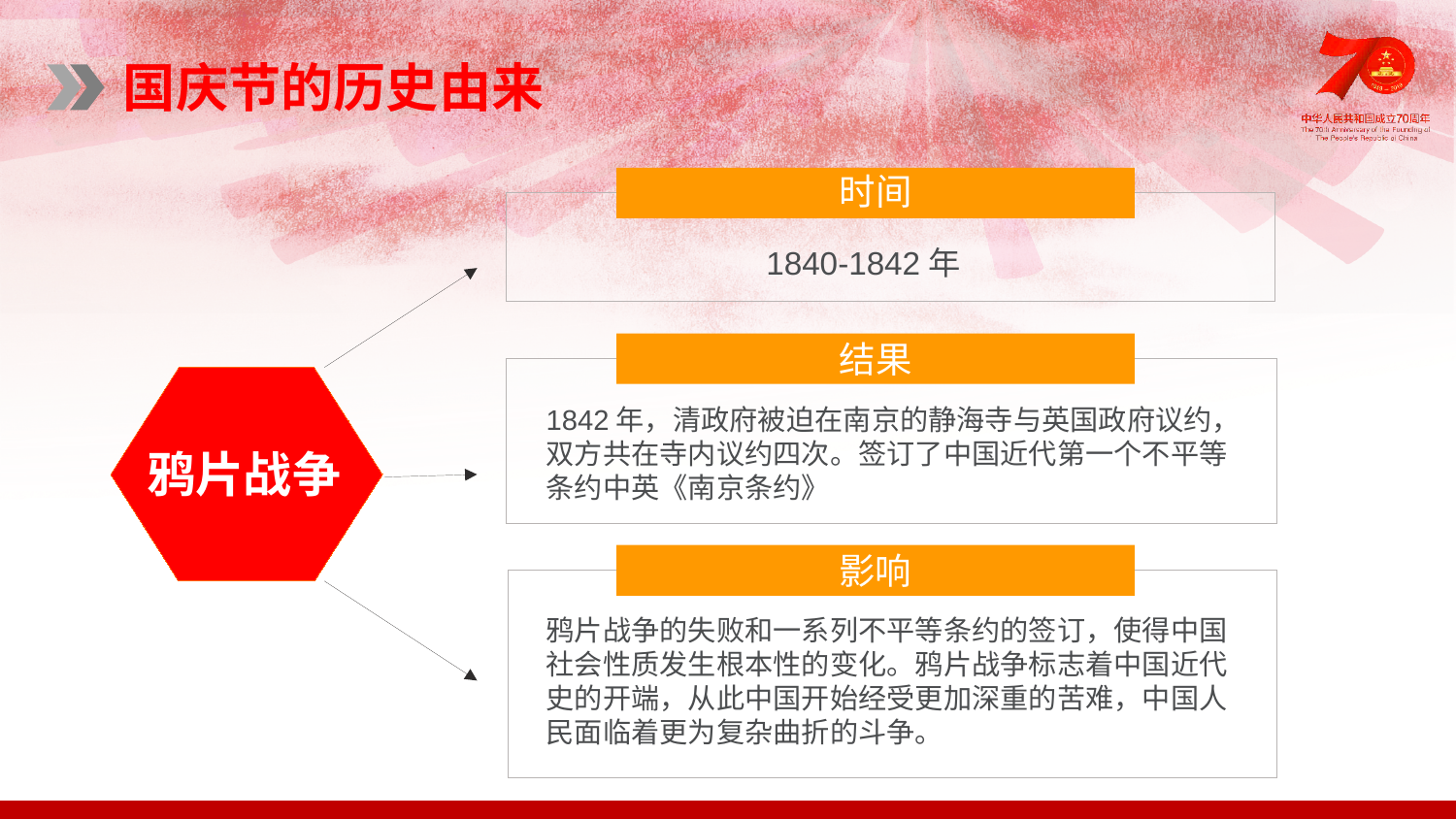

国庆节的历史由来

时间

1840-1842年

结果

1842年，清政府被迫在南京的静海寺与英国政府议约，双方共在寺内议约四次。签订了中国近代第一个不平等条约中英《南京条约》
鸦片战争

影响

鸦片战争的失败和一系列不平等条约的签订，使得中国社会性质发生根本性的变化。鸦片战争标志着中国近代史的开端，从此中国开始经受更加深重的苦难，中国人民面临着更为复杂曲折的斗争。